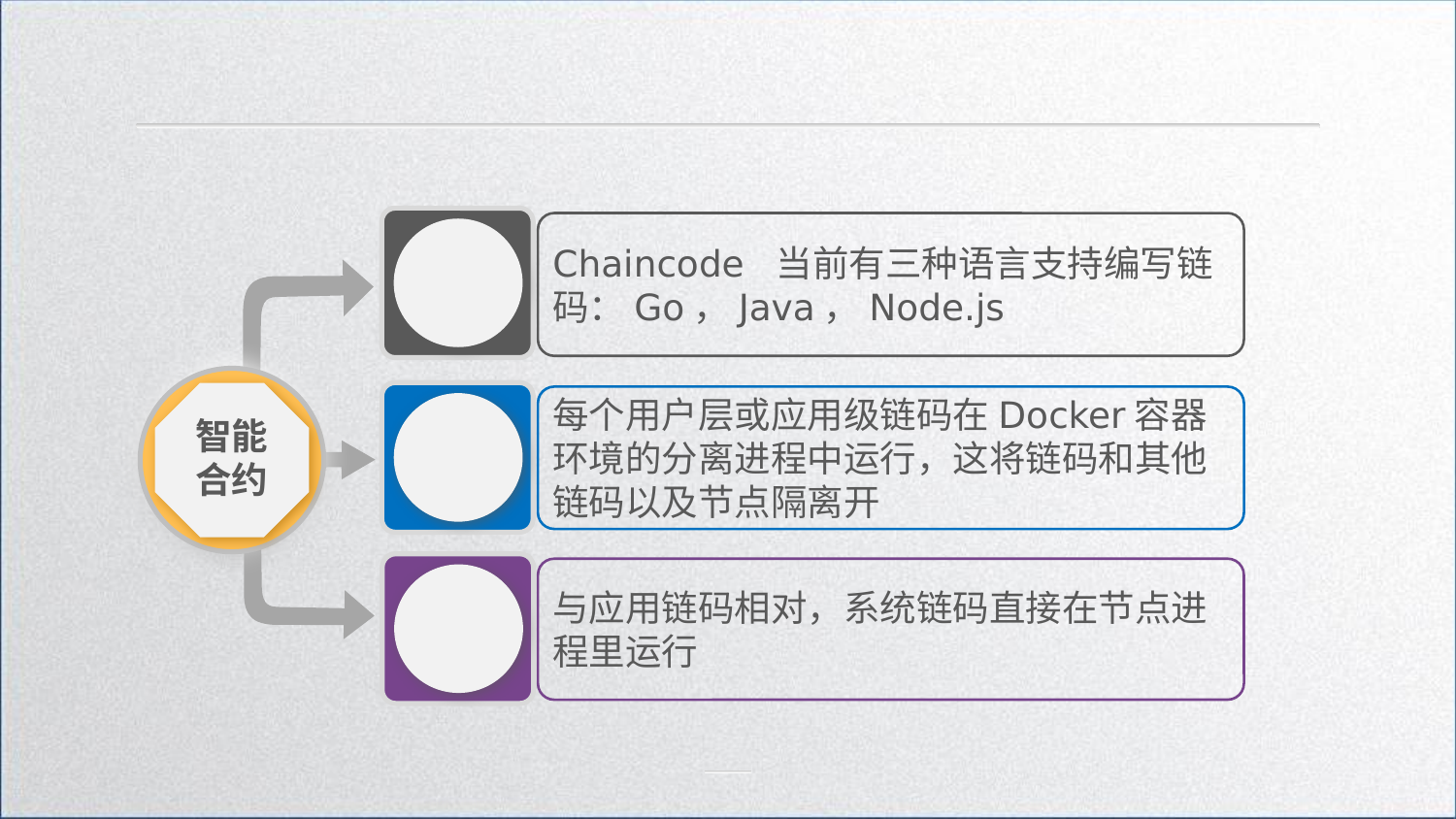

Chaincode  当前有三种语言支持编写链码：Go，Java，Node.js

每个用户层或应用级链码在Docker容器环境的分离进程中运行，这将链码和其他链码以及节点隔离开

智能合约

与应用链码相对，系统链码直接在节点进程里运行